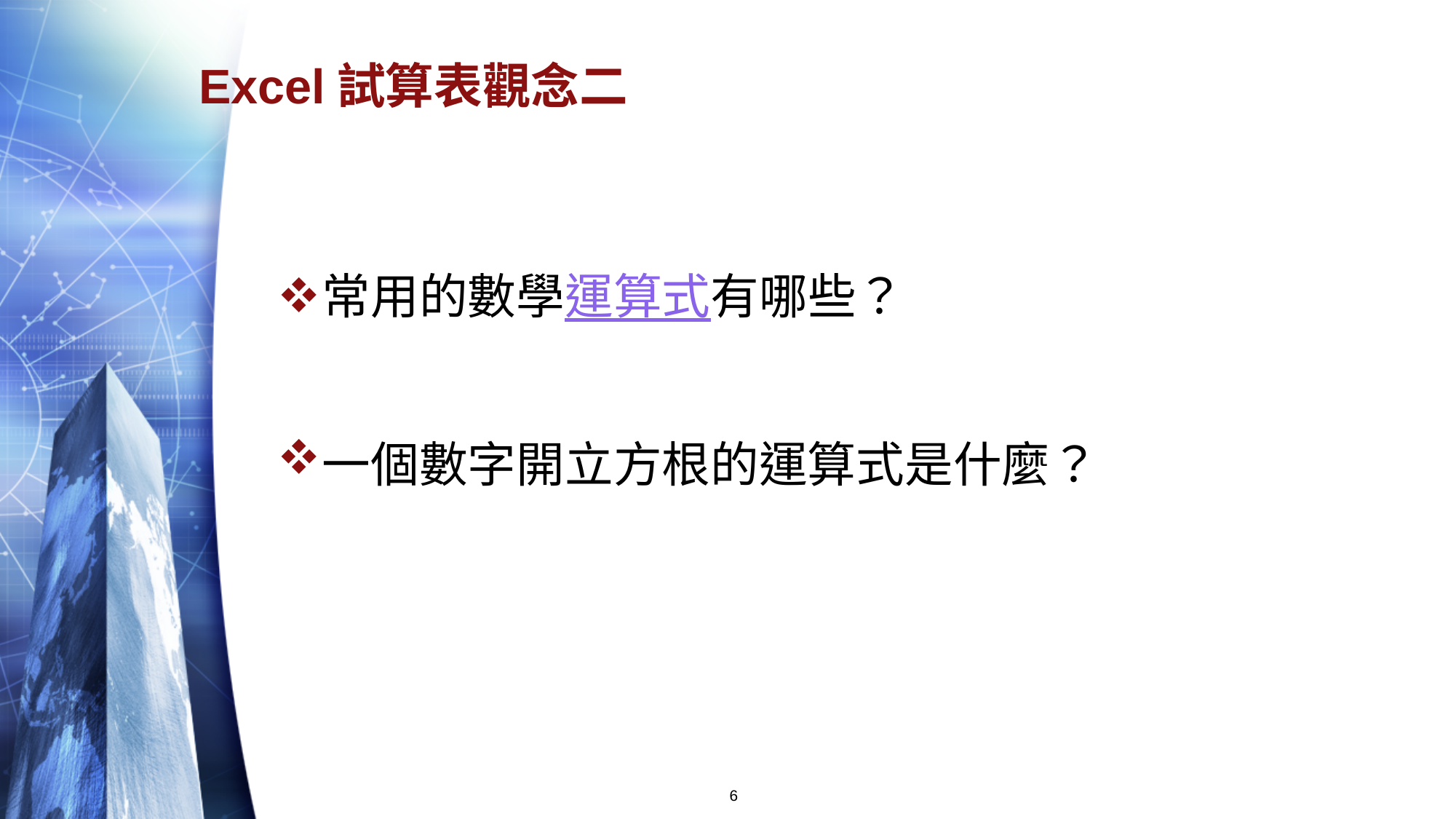

# Excel試算表觀念二
常用的數學運算式有哪些？
一個數字開立方根的運算式是什麼？
6